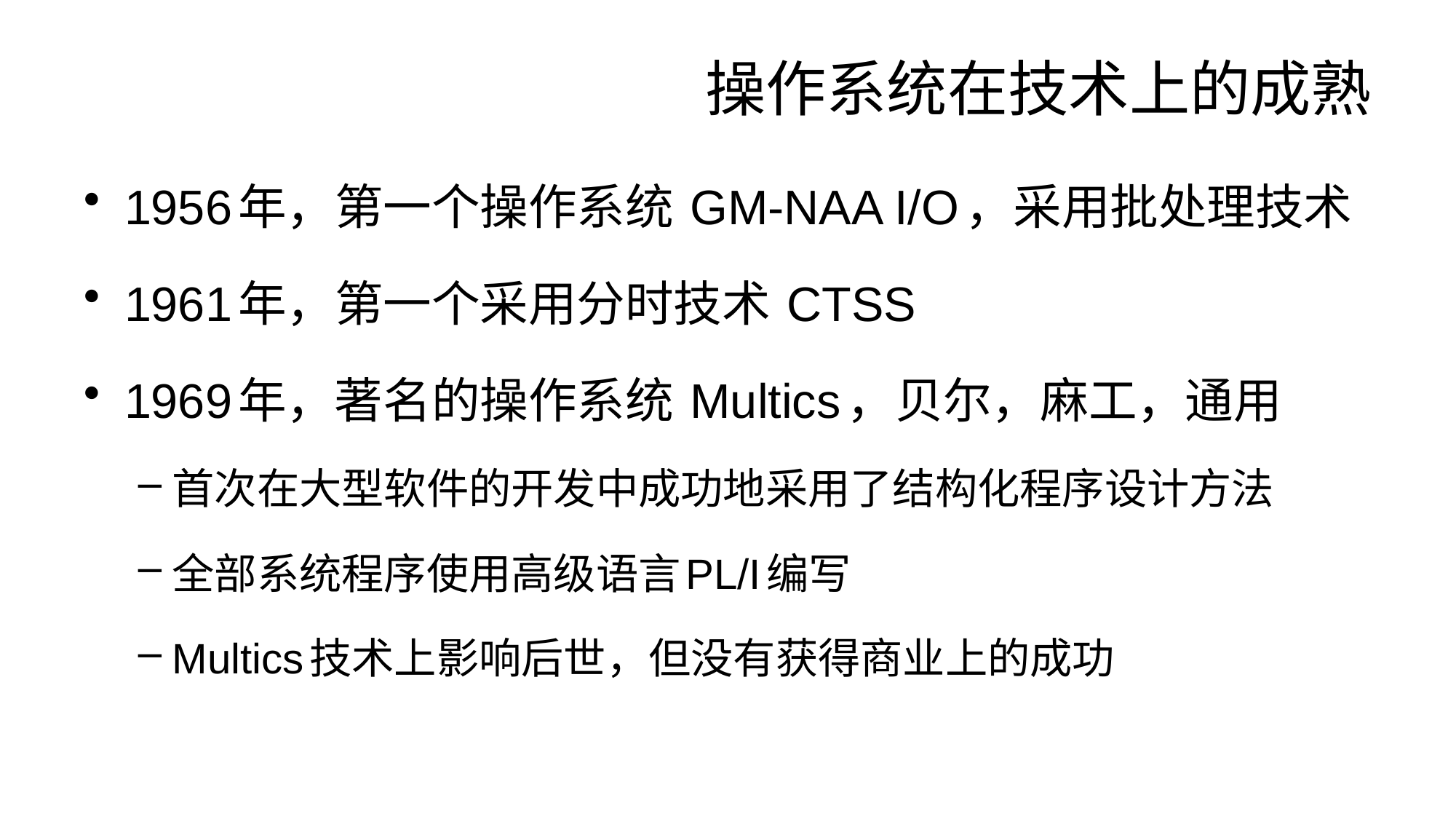

# 操作系统在技术上的成熟
1956年，第一个操作系统 GM-NAA I/O，采用批处理技术
1961年，第一个采用分时技术 CTSS
1969年，著名的操作系统 Multics，贝尔，麻工，通用
首次在大型软件的开发中成功地采用了结构化程序设计方法
全部系统程序使用高级语言PL/I编写
Multics技术上影响后世，但没有获得商业上的成功